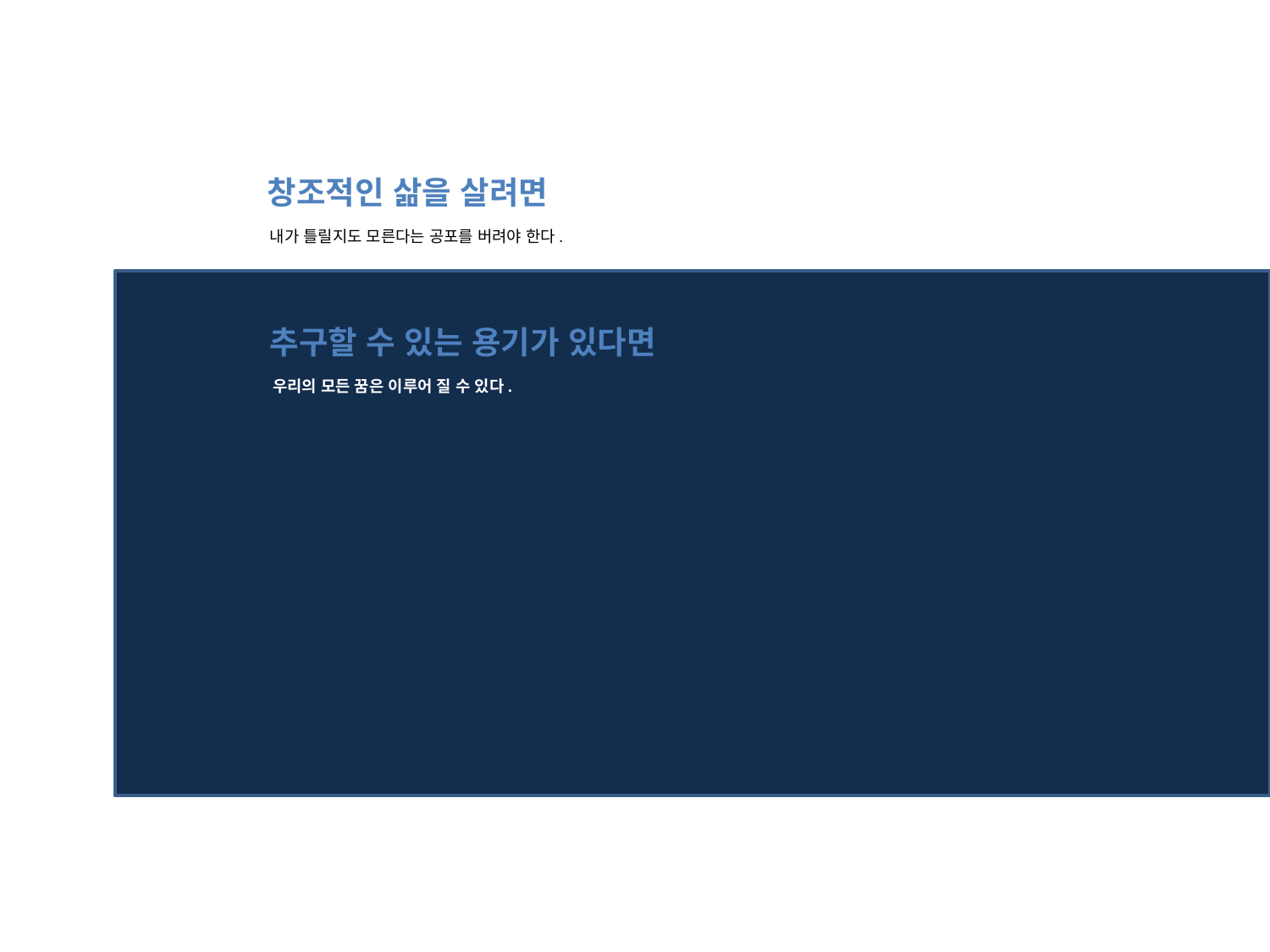

창조적인 삶을 살려면
내가 틀릴지도 모른다는 공포를 버려야 한다.

추구할 수 있는 용기가 있다면
우리의 모든 꿈은 이루어 질 수 있다.